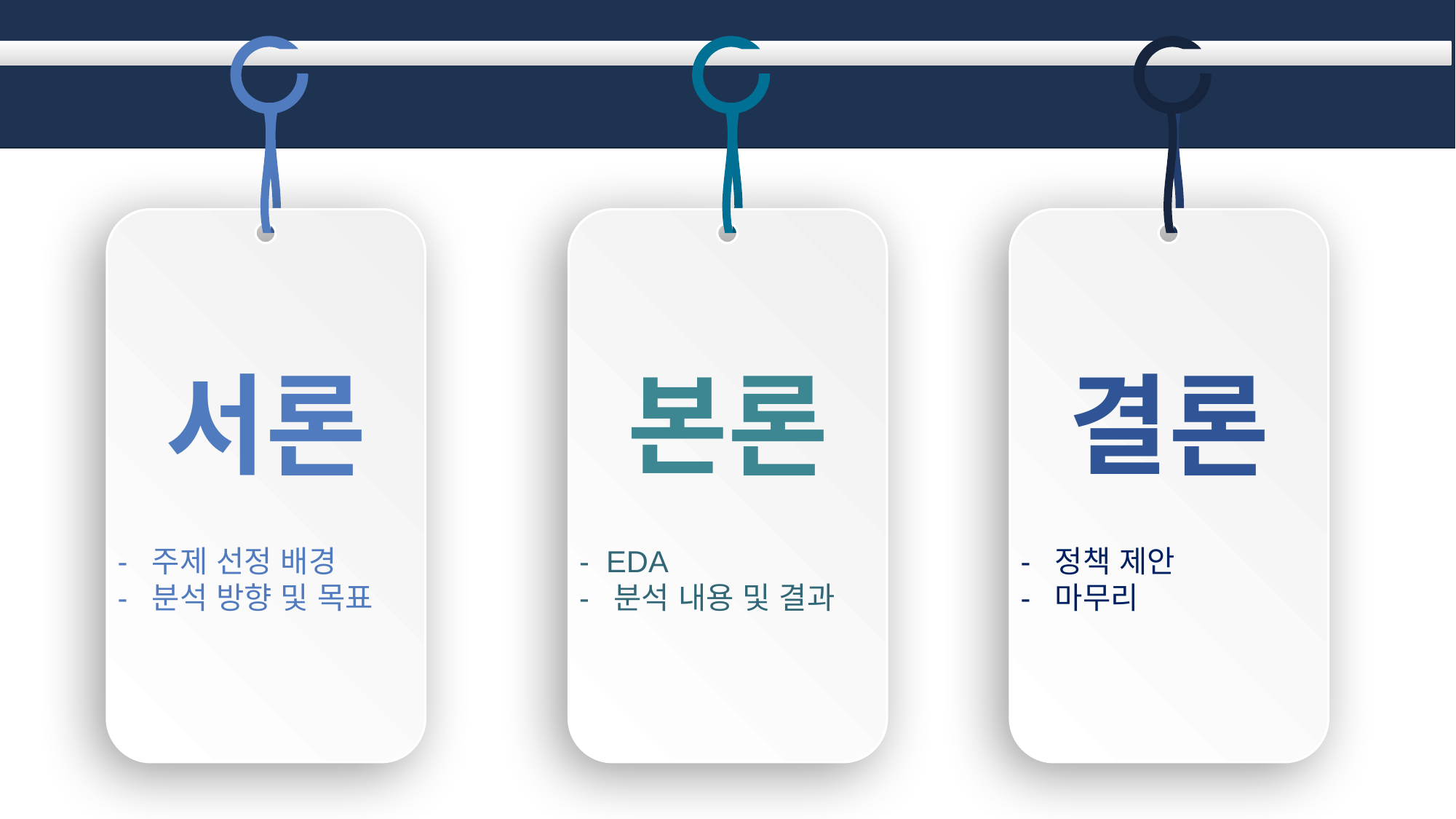

서론

-  주제 선정 배경
-  분석 방향 및 목표

본론

-  EDA
-  분석 내용 및 결과

결론

-  정책 제안
-  마무리